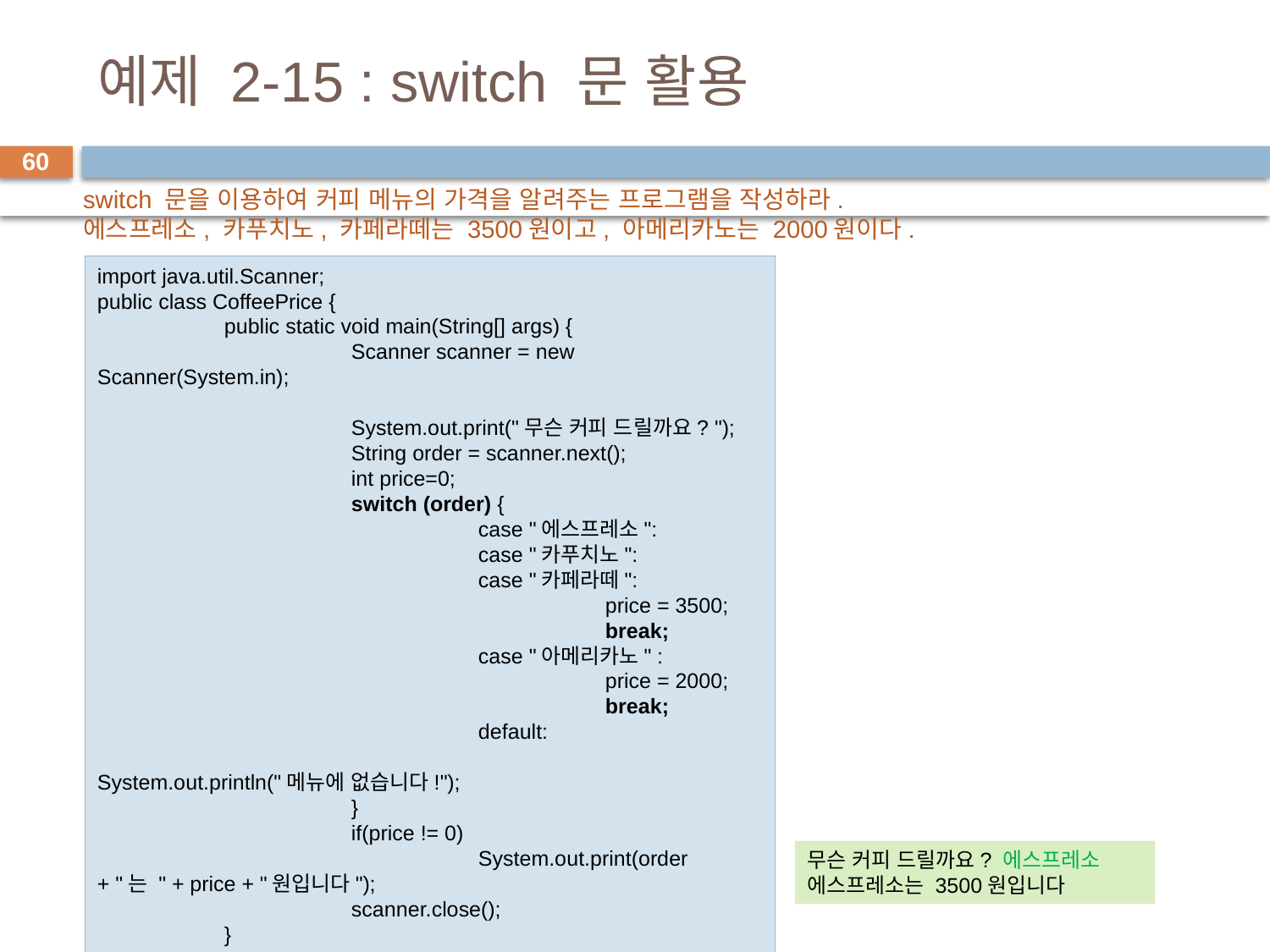

# 예제 2-15 : switch 문 활용
60
switch 문을 이용하여 커피 메뉴의 가격을 알려주는 프로그램을 작성하라.
에스프레소, 카푸치노, 카페라떼는 3500원이고, 아메리카노는 2000원이다.
import java.util.Scanner;
public class CoffeePrice {
	public static void main(String[] args) {
		Scanner scanner = new Scanner(System.in);

		System.out.print("무슨 커피 드릴까요? ");
		String order = scanner.next();
		int price=0;
		switch (order) {
			case "에스프레소":
			case "카푸치노":
			case "카페라떼":
				price = 3500;
				break;
			case "아메리카노" :
				price = 2000;
				break;
			default:
				System.out.println("메뉴에 없습니다!");
		}
		if(price != 0)
			System.out.print(order + "는 " + price + "원입니다");
		scanner.close();
	}
}
무슨 커피 드릴까요? 에스프레소
에스프레소는 3500원입니다